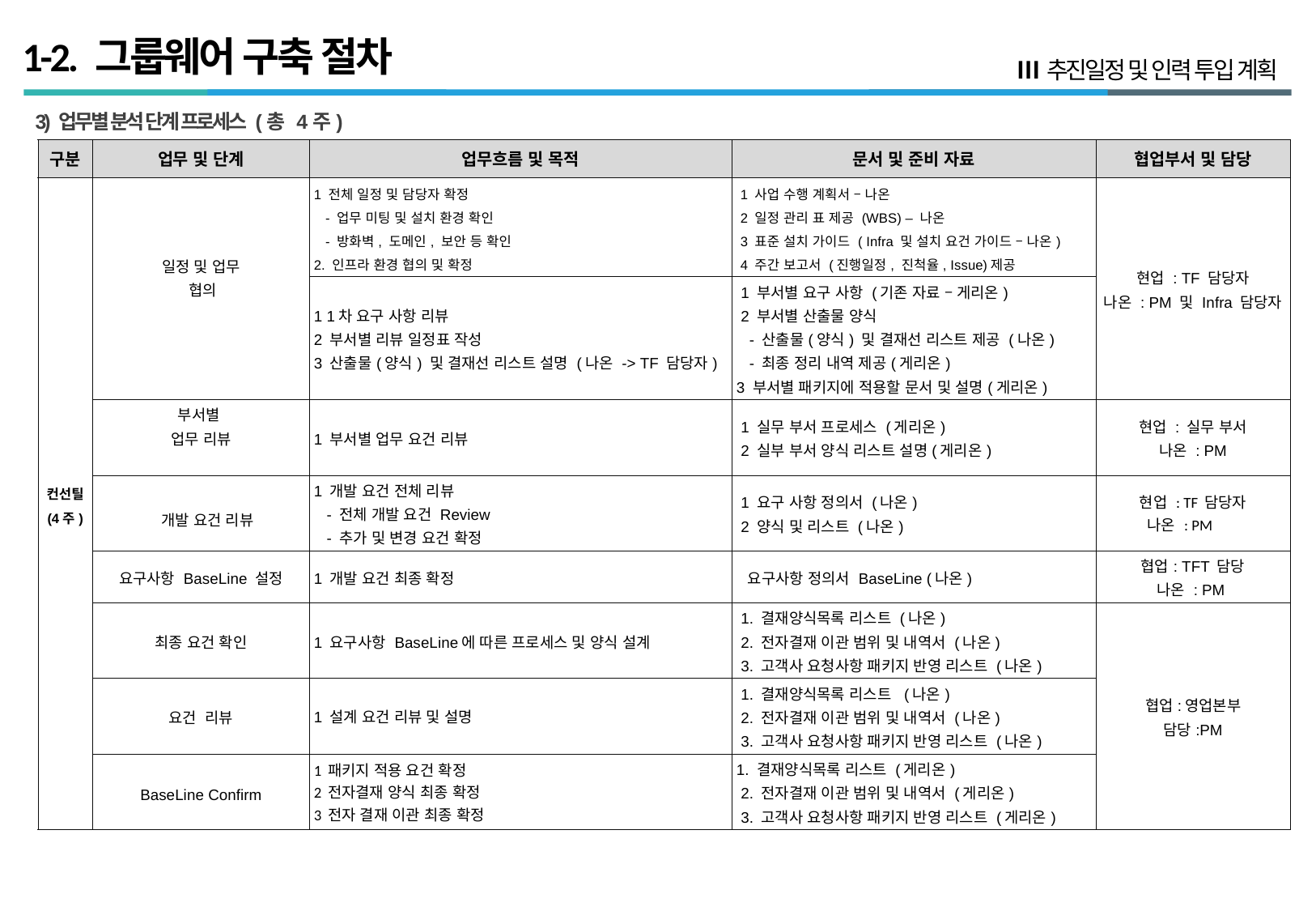

# 1-2. 그룹웨어 구축 절차
Ⅲ  추진일정 및 인력 투입 계획

  3) 업무별 분석 단계 프로세스 (총  4주)
| 구분 | 업무 및 단계 | 업무흐름 및 목적 | 문서 및 준비 자료 | 협업부서 및 담당 |
| --- | --- | --- | --- | --- |
| 컨선틸 (4주) | 일정 및 업무 협의 | 1 전체 일정 및 담당자 확정 - 업무 미팅 및 설치 환경 확인 - 방화벽, 도메인, 보안 등 확인 2. 인프라 환경 협의 및 확정 | 1 사업 수행 계획서 – 나온 2 일정 관리 표 제공 (WBS) – 나온 3 표준 설치 가이드 ( Infra 및 설치 요건 가이드 – 나온) 4 주간 보고서 (진행일정, 진척율, Issue)제공 | 현업 : TF 담당자 나온 : PM 및 Infra 담당자 |
|  |  | 1 1차 요구 사항 리뷰 2 부서별 리뷰 일정표 작성 3 산출물(양식) 및 결재선 리스트 설명 (나온 -> TF 담당자) | 1 부서별 요구 사항 (기존 자료 – 게리온) 2 부서별 산출물 양식 - 산출물(양식) 및 결재선 리스트 제공 (나온) - 최종 정리 내역 제공(게리온) 3 부서별 패키지에 적용할 문서 및 설명(게리온) |  |
|  | 부서별 업무 리뷰 | 1 부서별 업무 요건 리뷰 | 1 실무 부서 프로세스 (게리온) 2 실부 부서 양식 리스트 설명(게리온) | 현업 : 실무 부서 나온 : PM |
|  | 개발 요건 리뷰 | 1 개발 요건 전체 리뷰 - 전체 개발 요건 Review - 추가 및 변경 요건 확정 | 1 요구 사항 정의서 (나온) 2 양식 및 리스트 (나온) | 현업 : TF 담당자 나온 : PM |
|  | 요구사항 BaseLine 설정 | 1 개발 요건 최종 확정 | 요구사항 정의서 BaseLine (나온) | 협업: TFT 담당 나온 : PM |
|  | 최종 요건 확인 | 1 요구사항 BaseLine에 따른 프로세스 및 양식 설계 | 1. 결재양식목록 리스트 (나온) 2. 전자결재 이관 범위 및 내역서 (나온) 3. 고객사 요청사항 패키지 반영 리스트 (나온) | 협업:영업본부 담당:PM |
|  | 요건 리뷰 | 1 설계 요건 리뷰 및 설명 | 1. 결재양식목록 리스트 (나온) 2. 전자결재 이관 범위 및 내역서 (나온) 3. 고객사 요청사항 패키지 반영 리스트 (나온) |  |
|  | BaseLine Confirm | 1 패키지 적용 요건 확정 2 전자결재 양식 최종 확정 3 전자 결재 이관 최종 확정 | 1. 결재양식목록 리스트 (게리온) 2. 전자결재 이관 범위 및 내역서 (게리온) 3. 고객사 요청사항 패키지 반영 리스트 (게리온) |  |